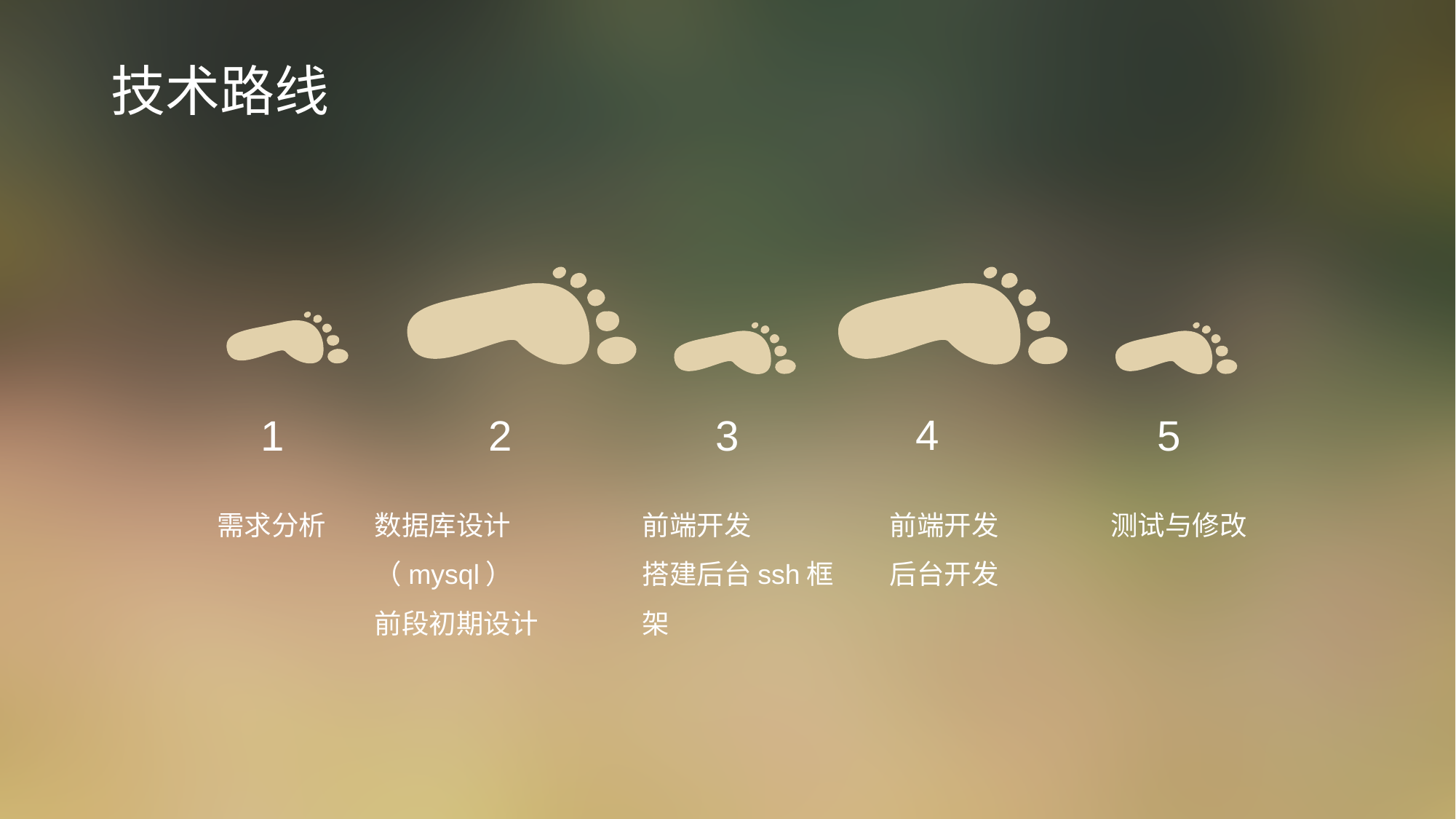

# 技术路线

4
1
2
3
5
数据库设计（mysql）
前段初期设计

需求分析
前端开发
搭建后台ssh框架
前端开发
后台开发
测试与修改